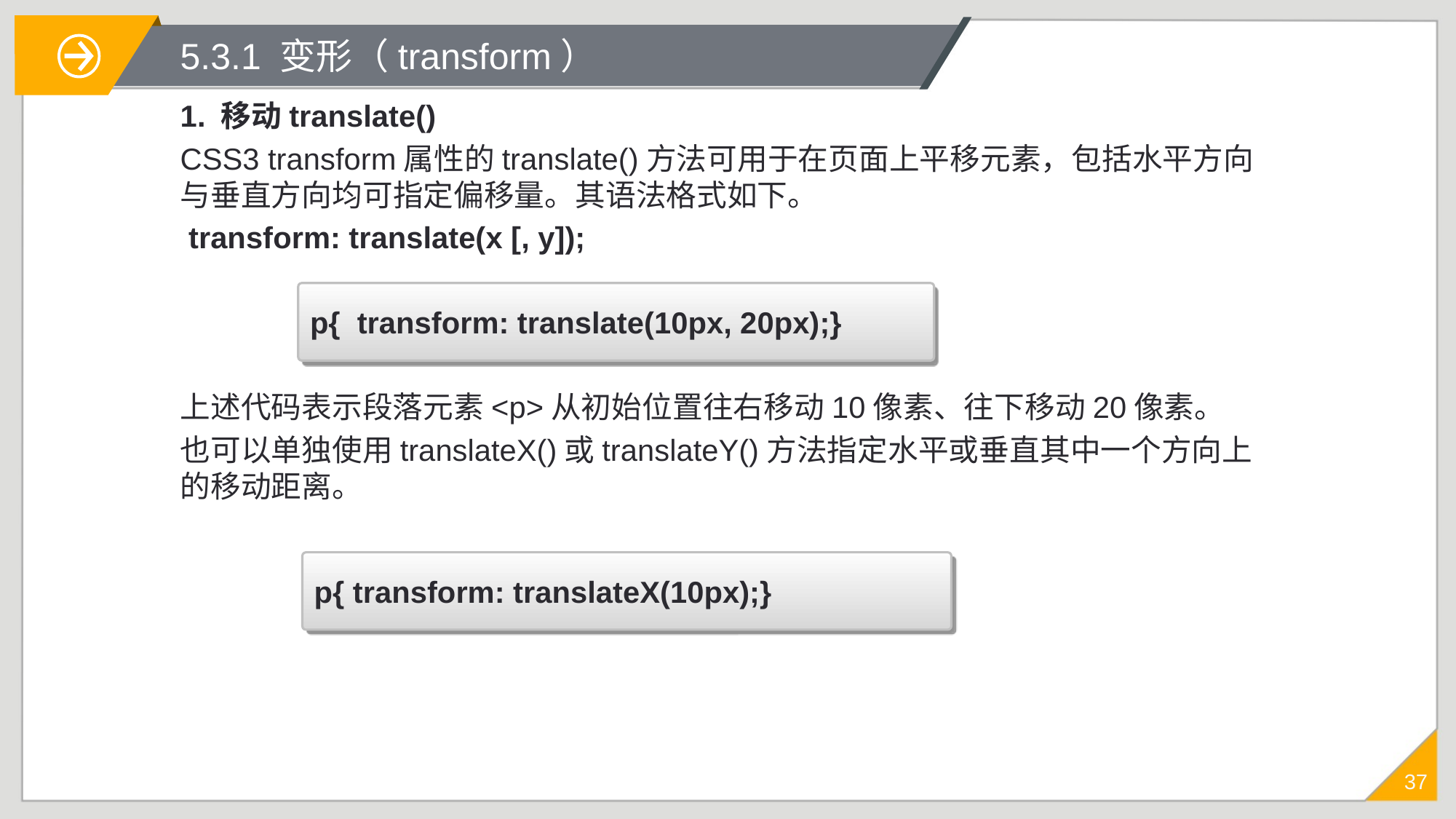

# 5.3.1 变形（transform）
1. 移动translate()
CSS3 transform属性的translate()方法可用于在页面上平移元素，包括水平方向与垂直方向均可指定偏移量。其语法格式如下。
 transform: translate(x [, y]);

上述代码表示段落元素<p>从初始位置往右移动10像素、往下移动20像素。
也可以单独使用translateX()或translateY()方法指定水平或垂直其中一个方向上的移动距离。

p{  transform: translate(10px, 20px);}
p{ transform: translateX(10px);}